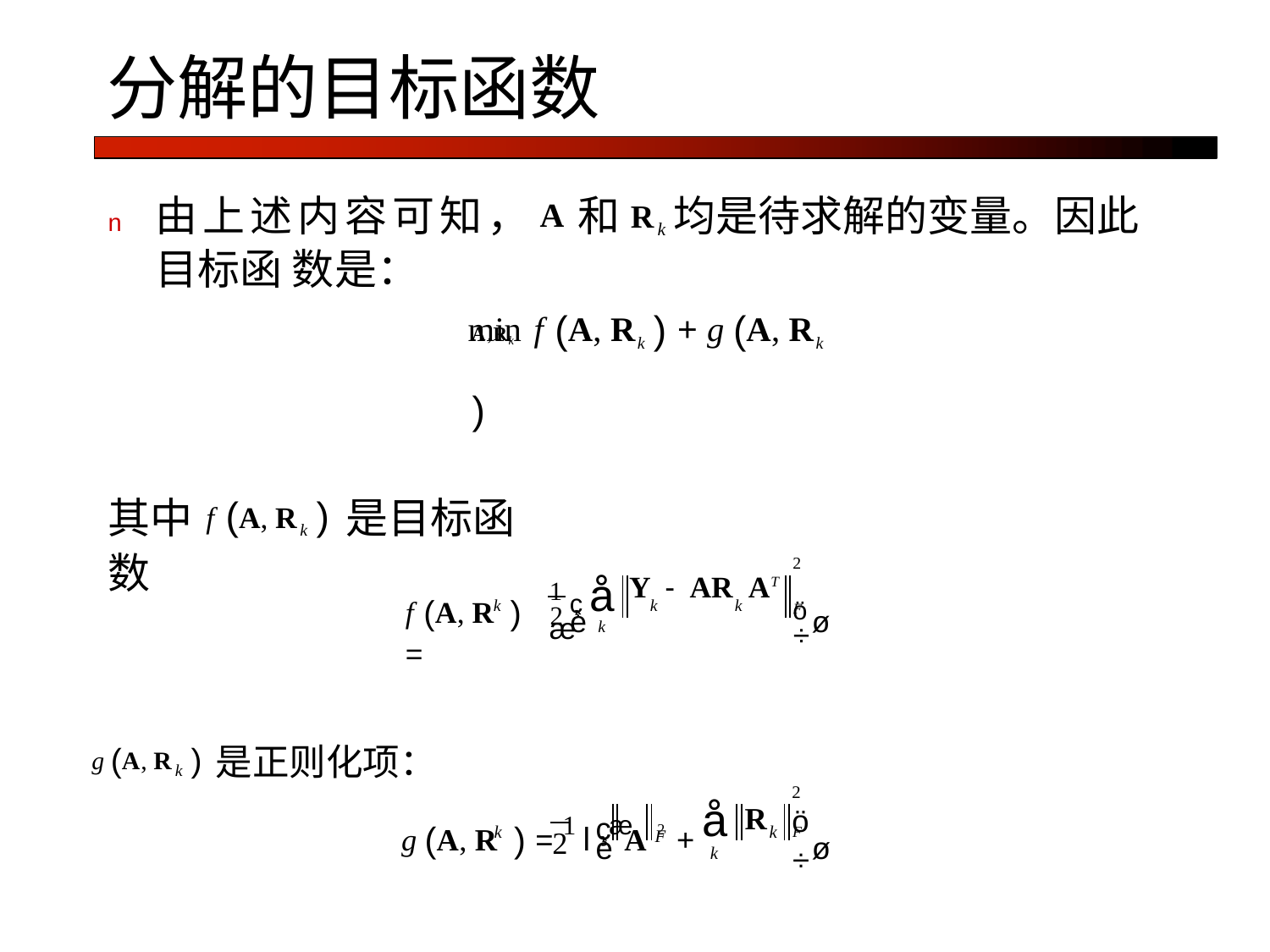

# 分解的目标函数

n	由上述内容可知，A和Rk均是待求解的变量。因此目标函 数是：
min f (A, Rk  ) + g (A, Rk  )
A,Rk
其中f (A, Rk  )是目标函数
2   ö
1 æ
f (A, R  ) =
2 ç å
Y  - AR  AT
k	k

F  ÷
k

è  k
ø
g (A, Rk  )是正则化项：
2  ö
g (A, R  ) = 1 l æ  A 2   +
å
k
R

ç
F  ÷
k
k

2
F
è
ø